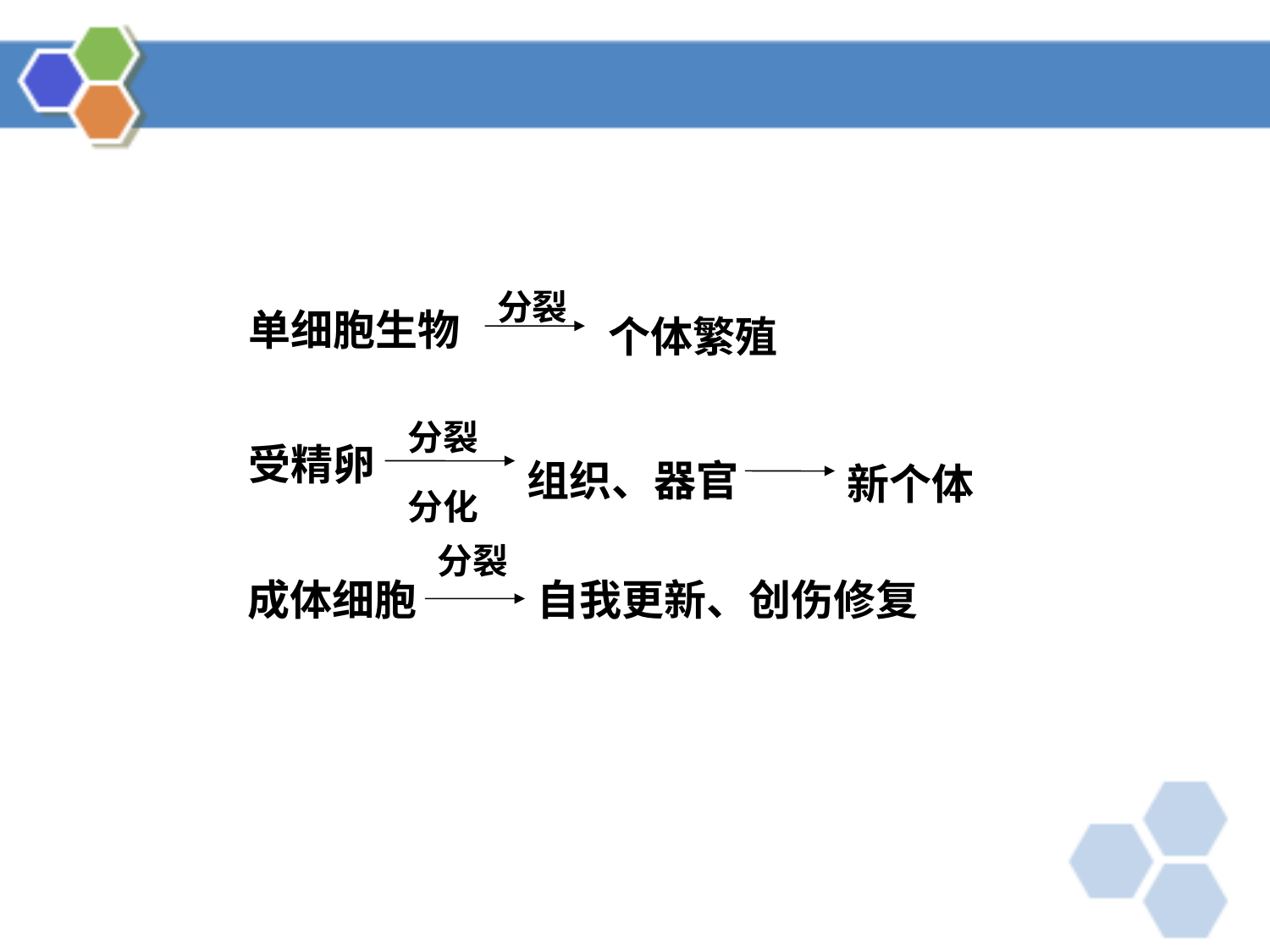

分裂
单细胞生物
个体繁殖

分裂
受精卵
组织、器官
新个体

分化

分裂
成体细胞
自我更新、创伤修复